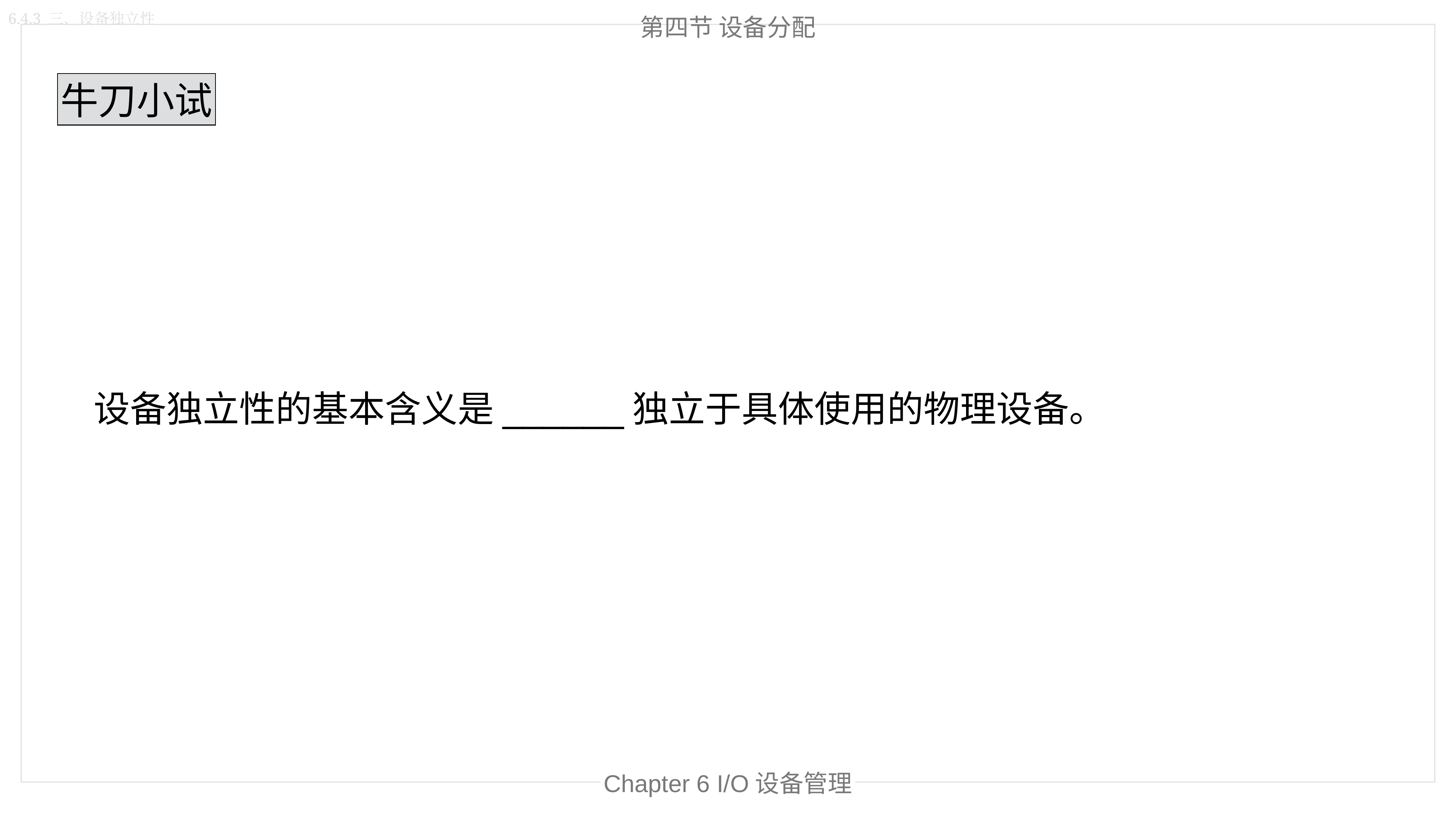

6.4.3 三、设备独立性
第四节 设备分配

牛刀小试
设备独立性的基本含义是______独立于具体使用的物理设备。
Chapter 6 I/O设备管理